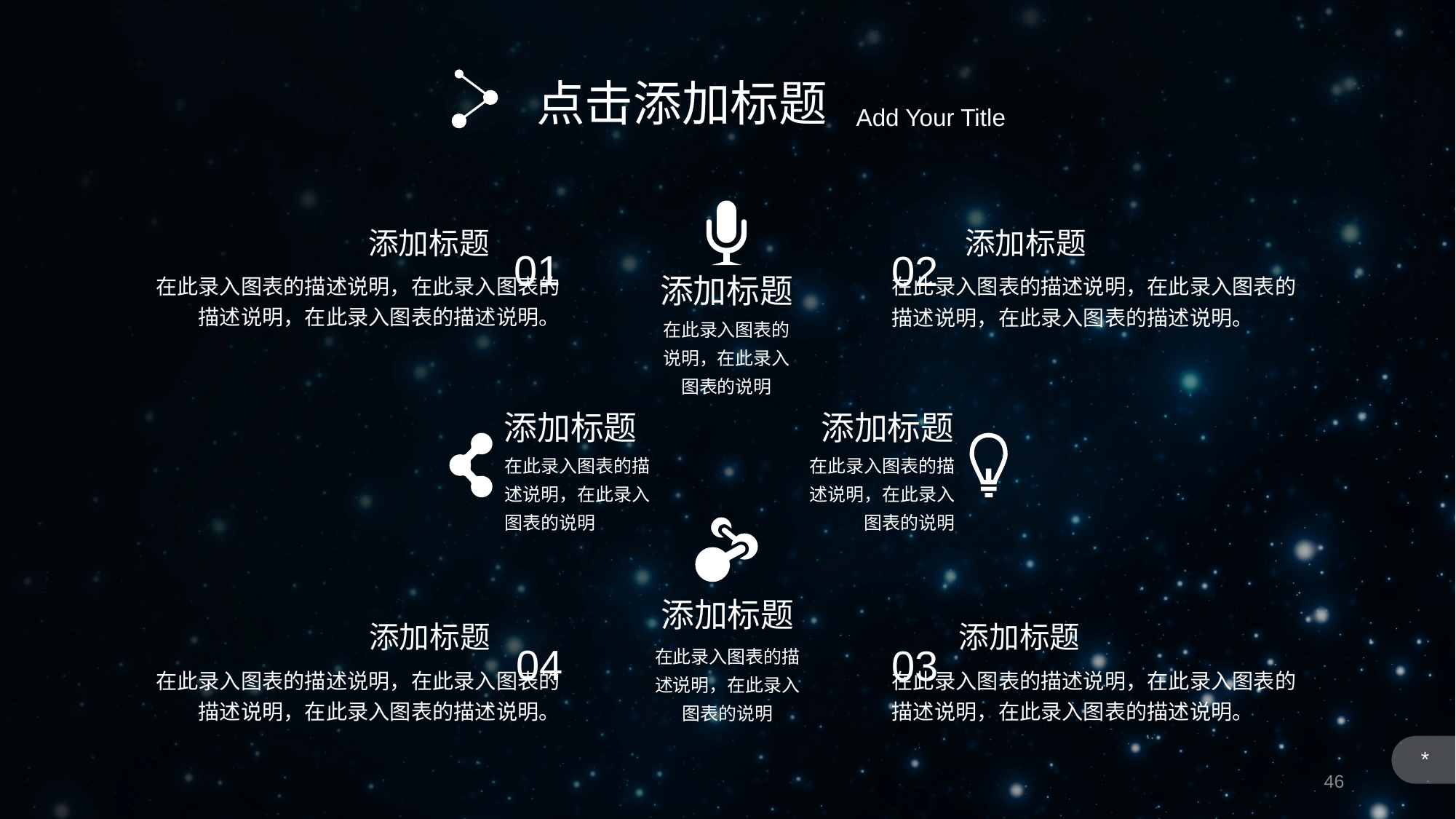

点击添加标题

Add Your Title

01
02
添加标题
添加标题
在此录入图表的描述说明，在此录入图表的描述说明，在此录入图表的描述说明。
在此录入图表的描述说明，在此录入图表的描述说明，在此录入图表的描述说明。
添加标题
在此录入图表的说明，在此录入图表的说明

添加标题
添加标题
在此录入图表的描述说明，在此录入图表的说明
在此录入图表的描述说明，在此录入图表的说明

添加标题
04
03
添加标题
添加标题
在此录入图表的描述说明，在此录入图表的说明
在此录入图表的描述说明，在此录入图表的描述说明，在此录入图表的描述说明。
在此录入图表的描述说明，在此录入图表的描述说明，在此录入图表的描述说明。

*
46